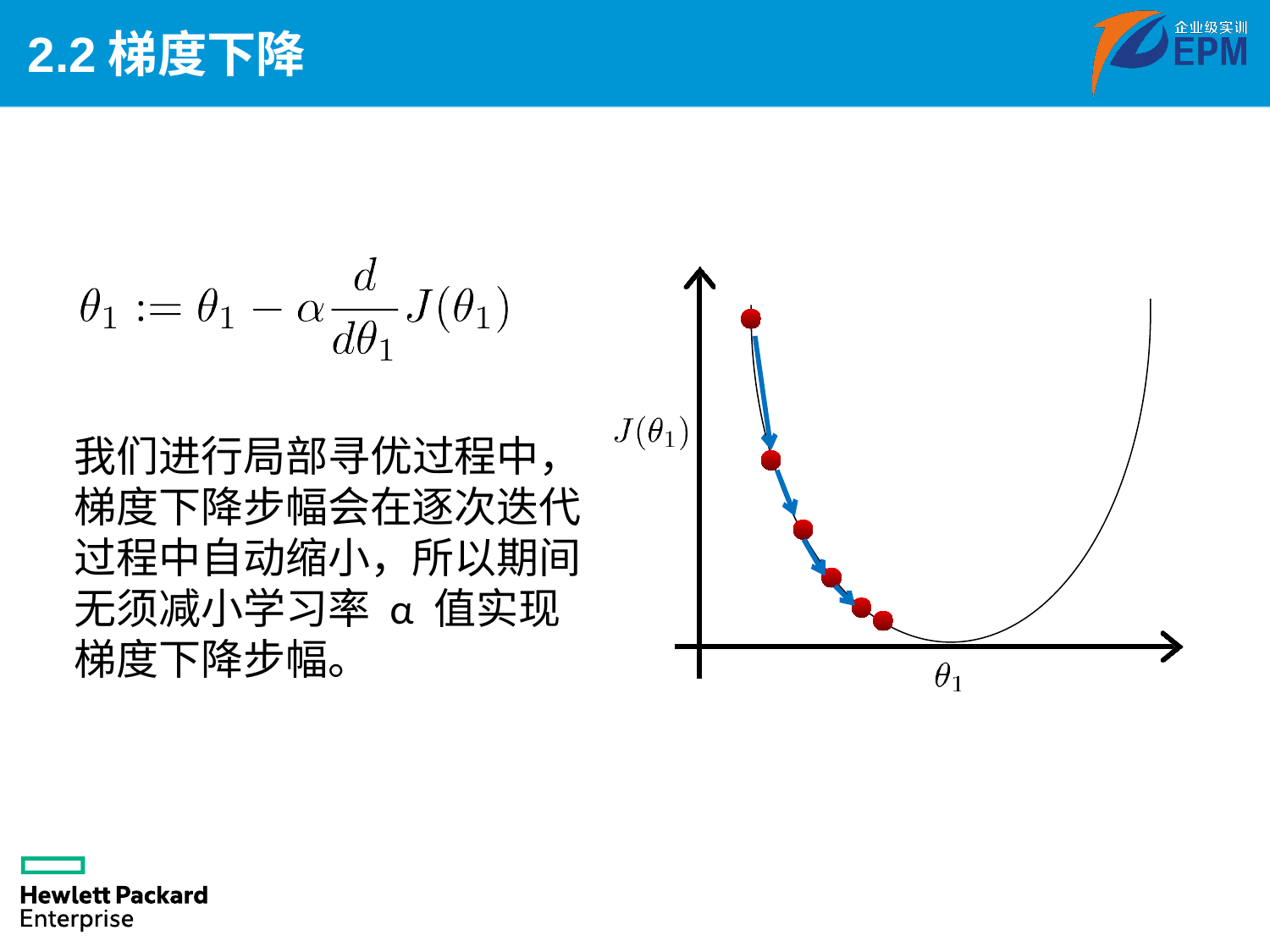

# 2.2梯度下降

我们进行局部寻优过程中，梯度下降步幅会在逐次迭代过程中自动缩小，所以期间无须减小学习率 α 值实现梯度下降步幅。